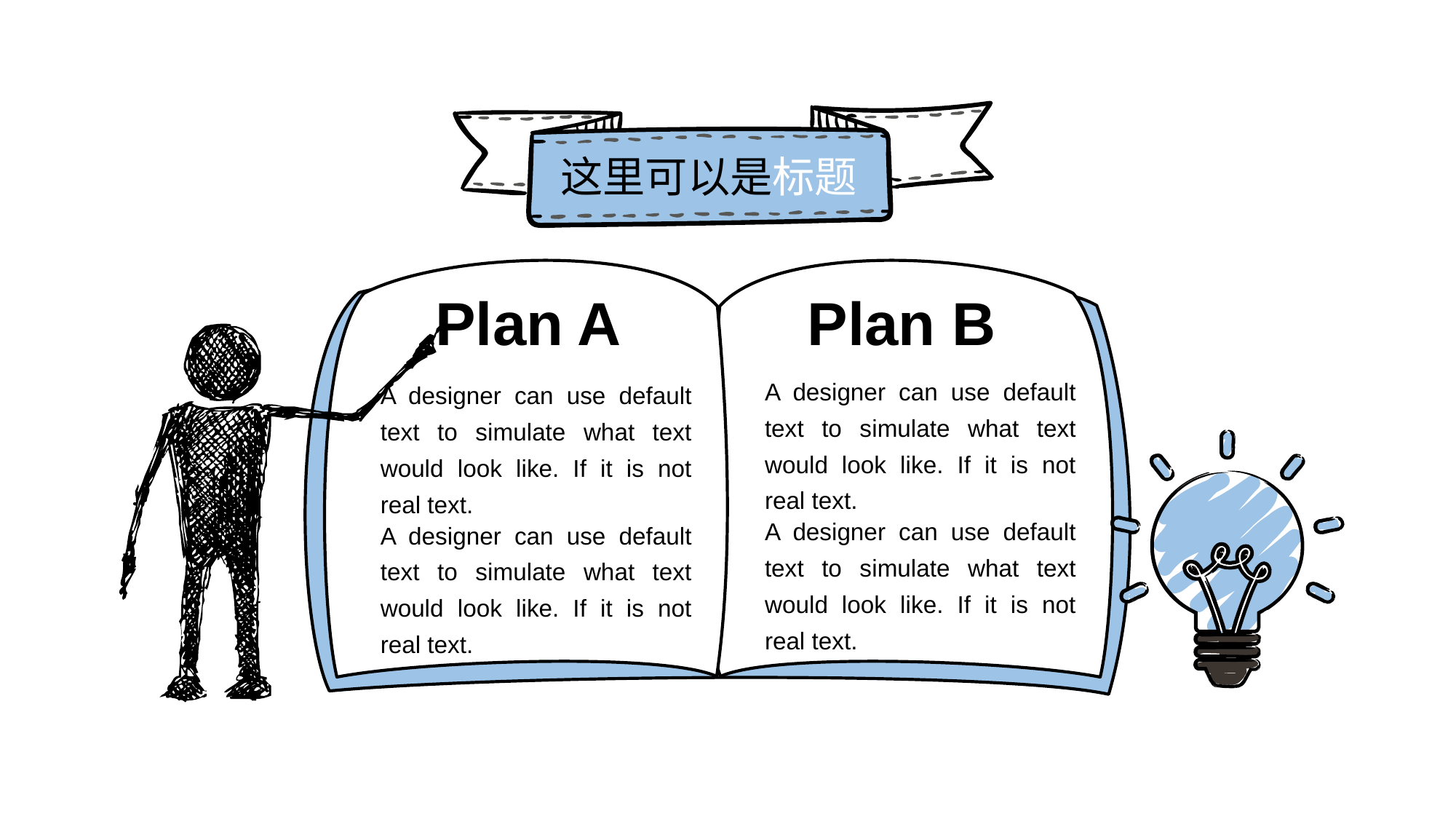

这里可以是标题

Plan A
Plan B

A designer can use default text to simulate what text would look like. If it is not real text.
A designer can use default text to simulate what text would look like. If it is not real text.

A designer can use default text to simulate what text would look like. If it is not real text.
A designer can use default text to simulate what text would look like. If it is not real text.